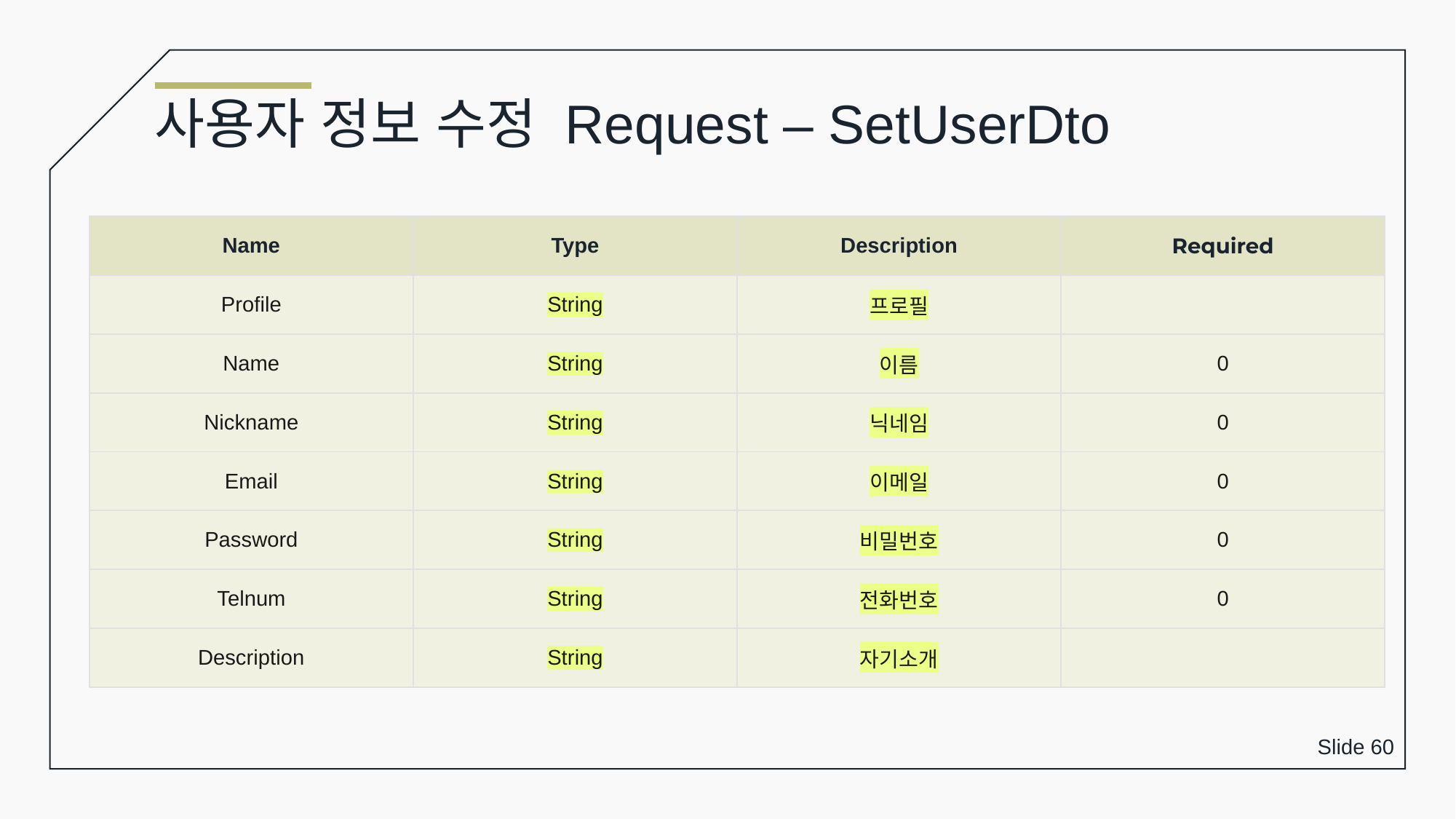

사용자 정보 수정 Request – SetUserDto

| Name | Type | Description | Required |
| --- | --- | --- | --- |
| Profile | String | 프로필 |  |
| Name | String | 이름 | 0 |
| Nickname | String | 닉네임 | 0 |
| Email | String | 이메일 | 0 |
| Password | String | 비밀번호 | 0 |
| Telnum | String | 전화번호 | 0 |
| Description | String | 자기소개 |  |